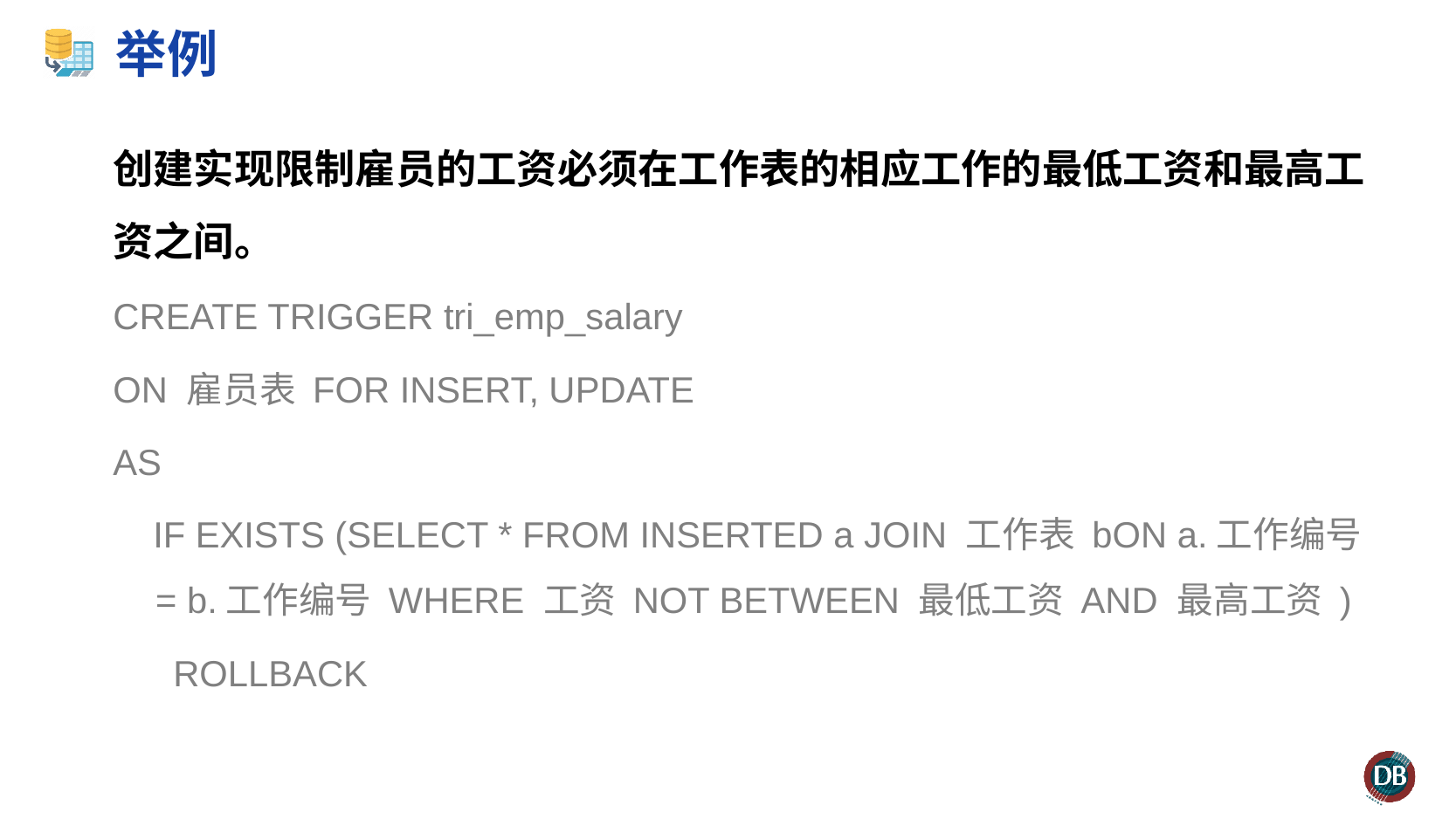

# 举例
创建实现限制雇员的工资必须在工作表的相应工作的最低工资和最高工资之间。
CREATE TRIGGER tri_emp_salary
ON 雇员表 FOR INSERT, UPDATE
AS
    IF EXISTS (SELECT * FROM INSERTED a JOIN 工作表 bON a.工作编号 = b.工作编号 WHERE 工资 NOT BETWEEN 最低工资 AND 最高工资 )
      ROLLBACK